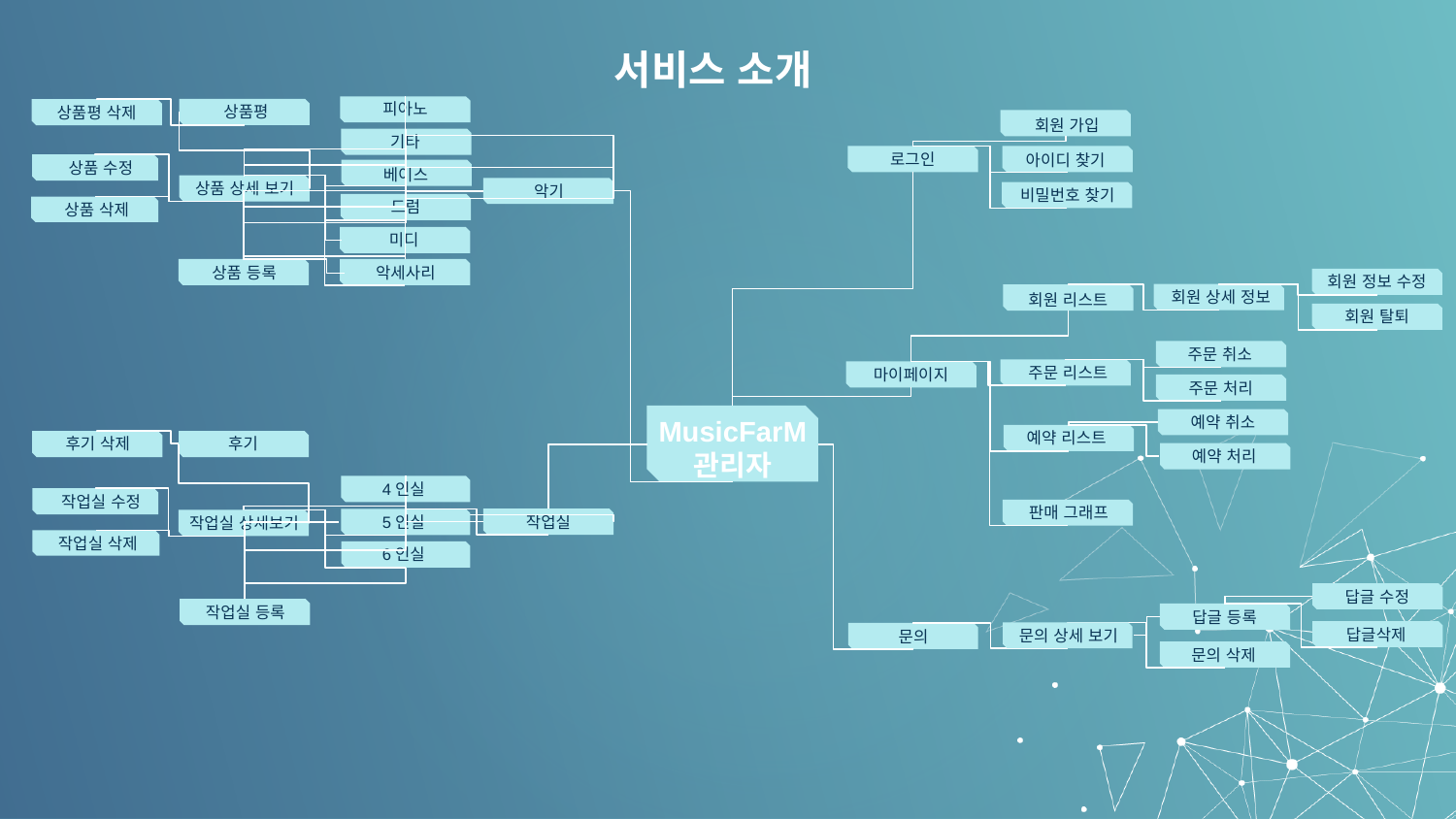

# 서비스 소개

피아노

상품평
상품평 삭제

회원 가입

기타

로그인
아이디 찾기

상품 수정

베이스

상품 상세 보기
악기

비밀번호 찾기

드럼
상품 삭제

미디

상품 등록
악세사리

회원 정보 수정

회원 상세 정보
회원 리스트

회원 탈퇴

주문 취소

주문 리스트
마이페이지

주문 처리

MusicFarM
관리자

예약 취소

예약 리스트

후기
후기 삭제

예약 처리

4인실

작업실 수정

판매 그래프

작업실
5인실
작업실 상세보기

작업실 삭제

6인실

답글 수정

작업실 등록

답글 등록

답글삭제
문의 상세 보기
문의

문의 삭제